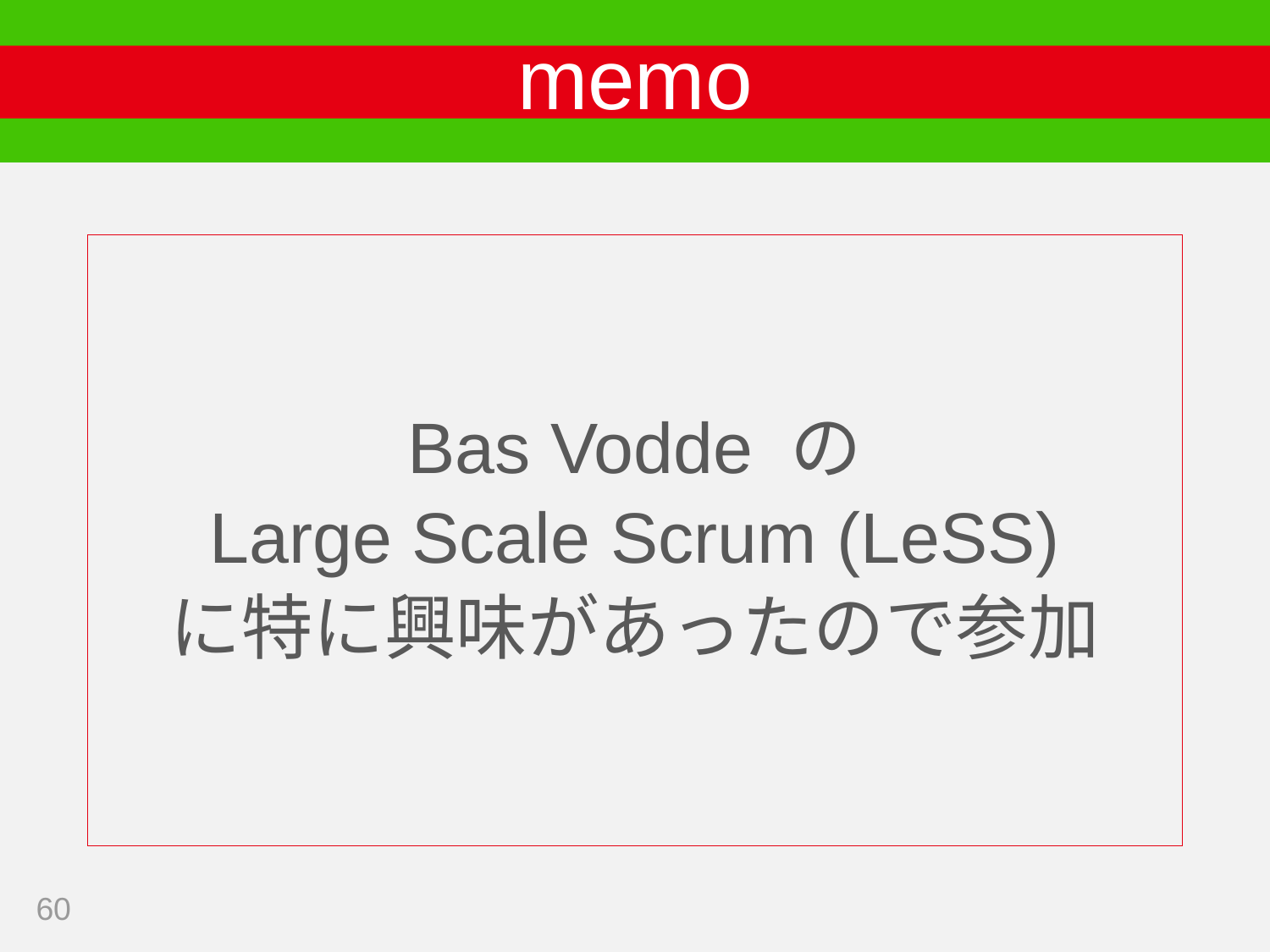

# memo
Bas Vodde の
Large Scale Scrum (LeSS)
に特に興味があったので参加
60